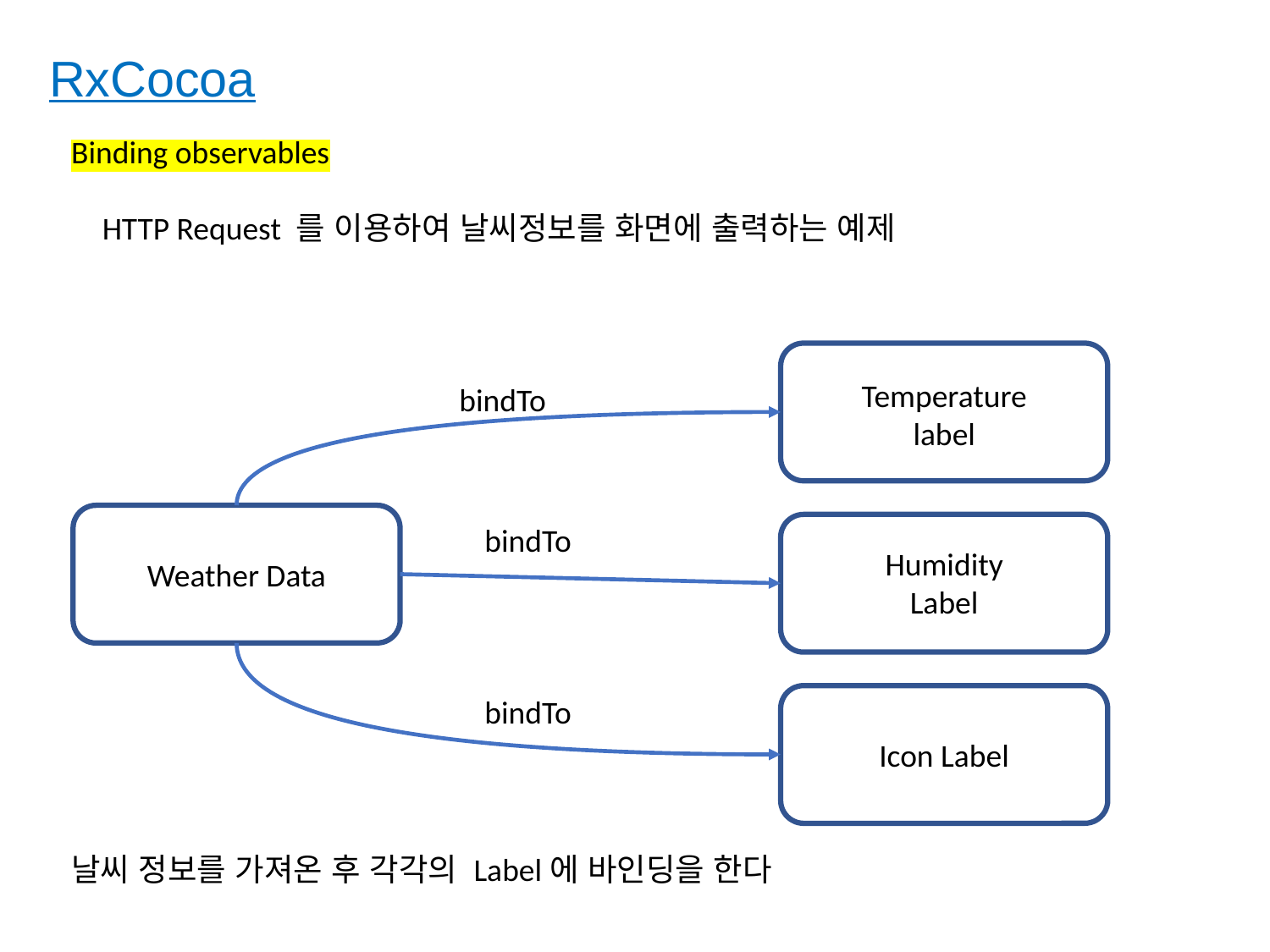

RxCocoa
Binding observables
HTTP Request 를 이용하여 날씨정보를 화면에 출력하는 예제

Temperature
label
bindTo

bindTo

Humidity
Label
Weather Data
bindTo

Icon Label
날씨 정보를 가져온 후 각각의 Label에 바인딩을 한다